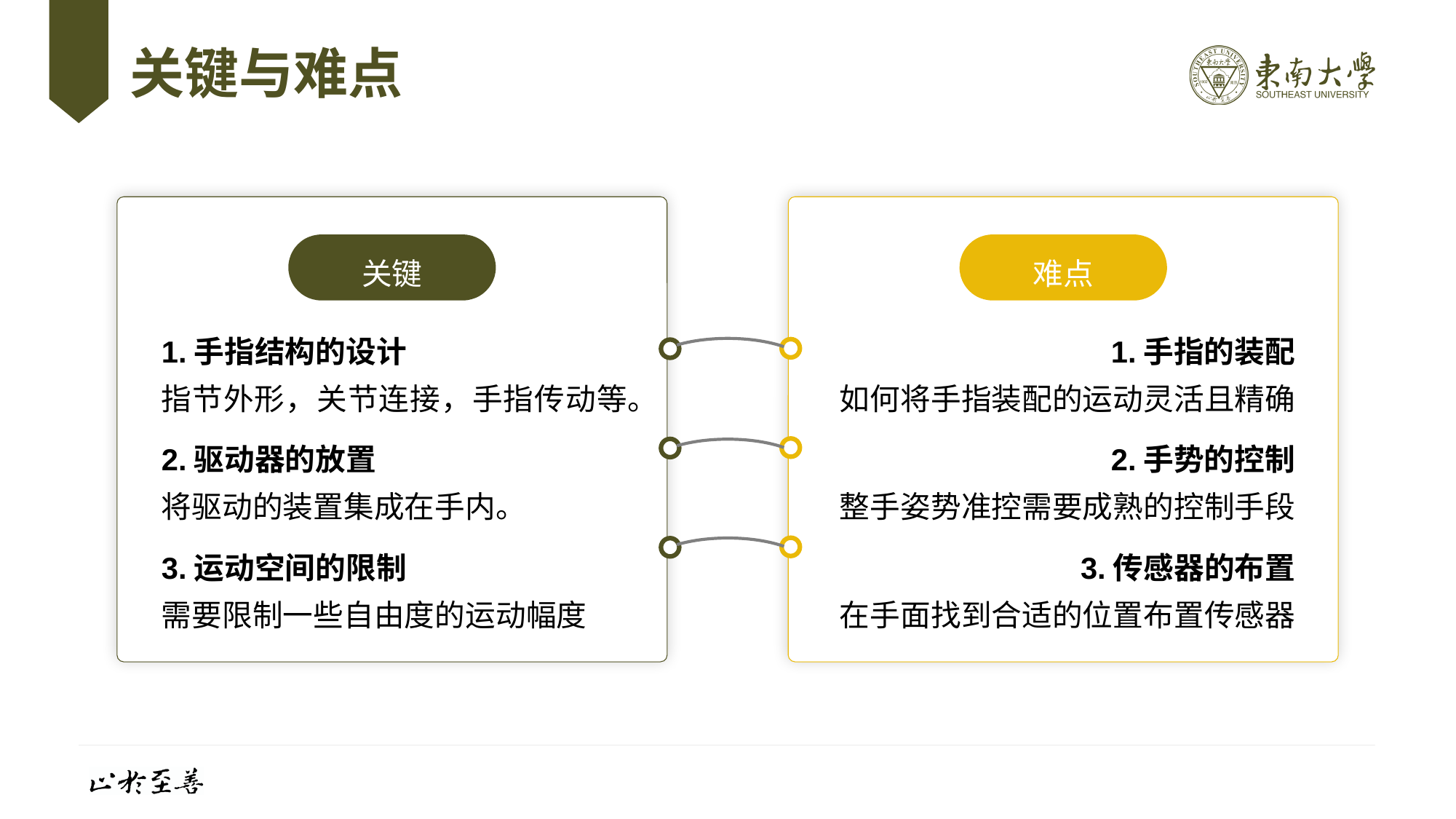

# 关键与难点

关键
难点
1.手指的装配
如何将手指装配的运动灵活且精确
1.手指结构的设计
指节外形，关节连接，手指传动等。

2.手势的控制
整手姿势准控需要成熟的控制手段
2.驱动器的放置
将驱动的装置集成在手内。

3.传感器的布置
在手面找到合适的位置布置传感器
3.运动空间的限制
需要限制一些自由度的运动幅度